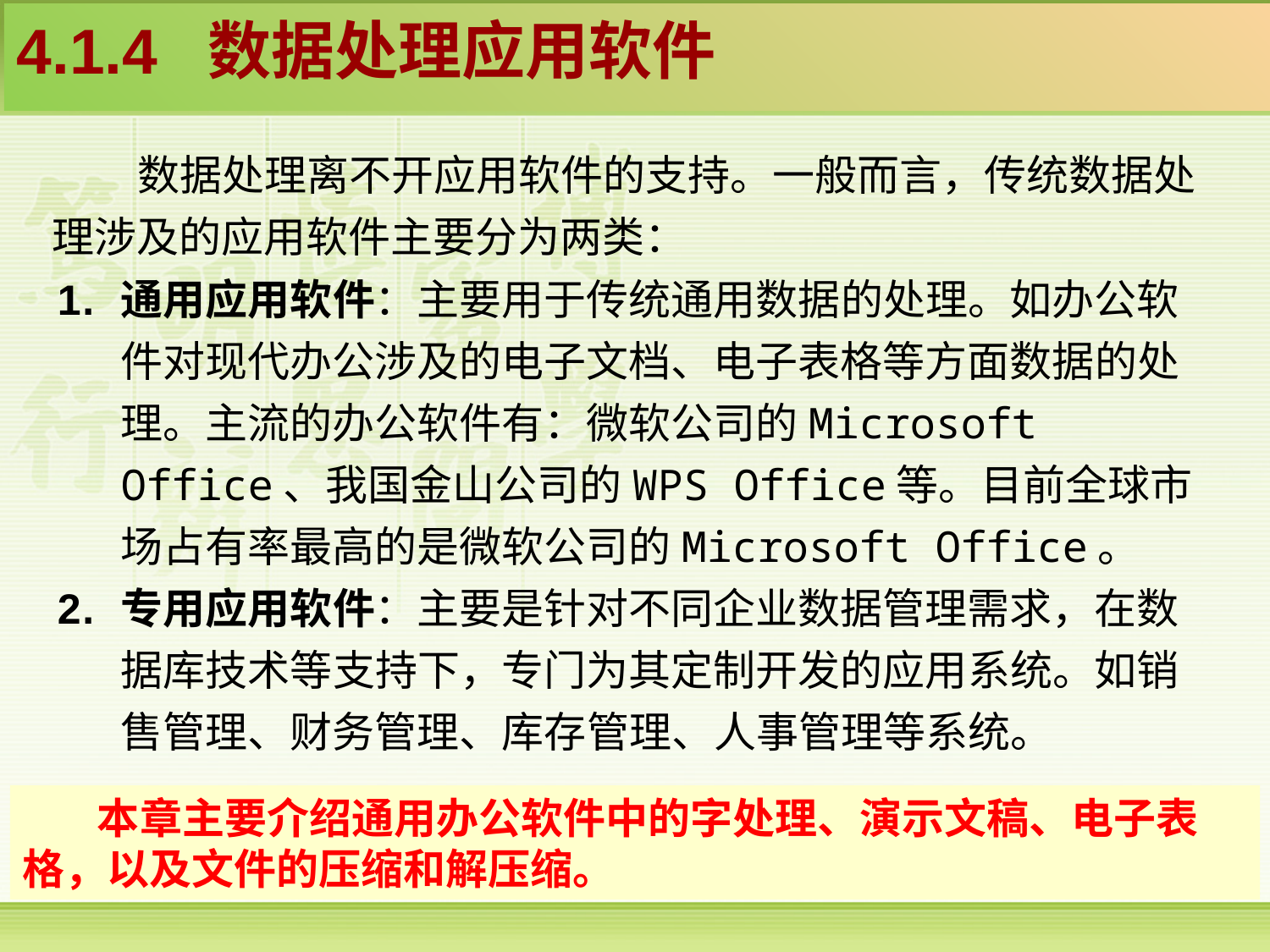

4.1.4  数据处理应用软件
数据处理离不开应用软件的支持。一般而言，传统数据处理涉及的应用软件主要分为两类：
通用应用软件：主要用于传统通用数据的处理。如办公软件对现代办公涉及的电子文档、电子表格等方面数据的处理。主流的办公软件有：微软公司的Microsoft Office、我国金山公司的WPS Office等。目前全球市场占有率最高的是微软公司的Microsoft Office。
专用应用软件：主要是针对不同企业数据管理需求，在数据库技术等支持下，专门为其定制开发的应用系统。如销售管理、财务管理、库存管理、人事管理等系统。
本章主要介绍通用办公软件中的字处理、演示文稿、电子表格，以及文件的压缩和解压缩。

6